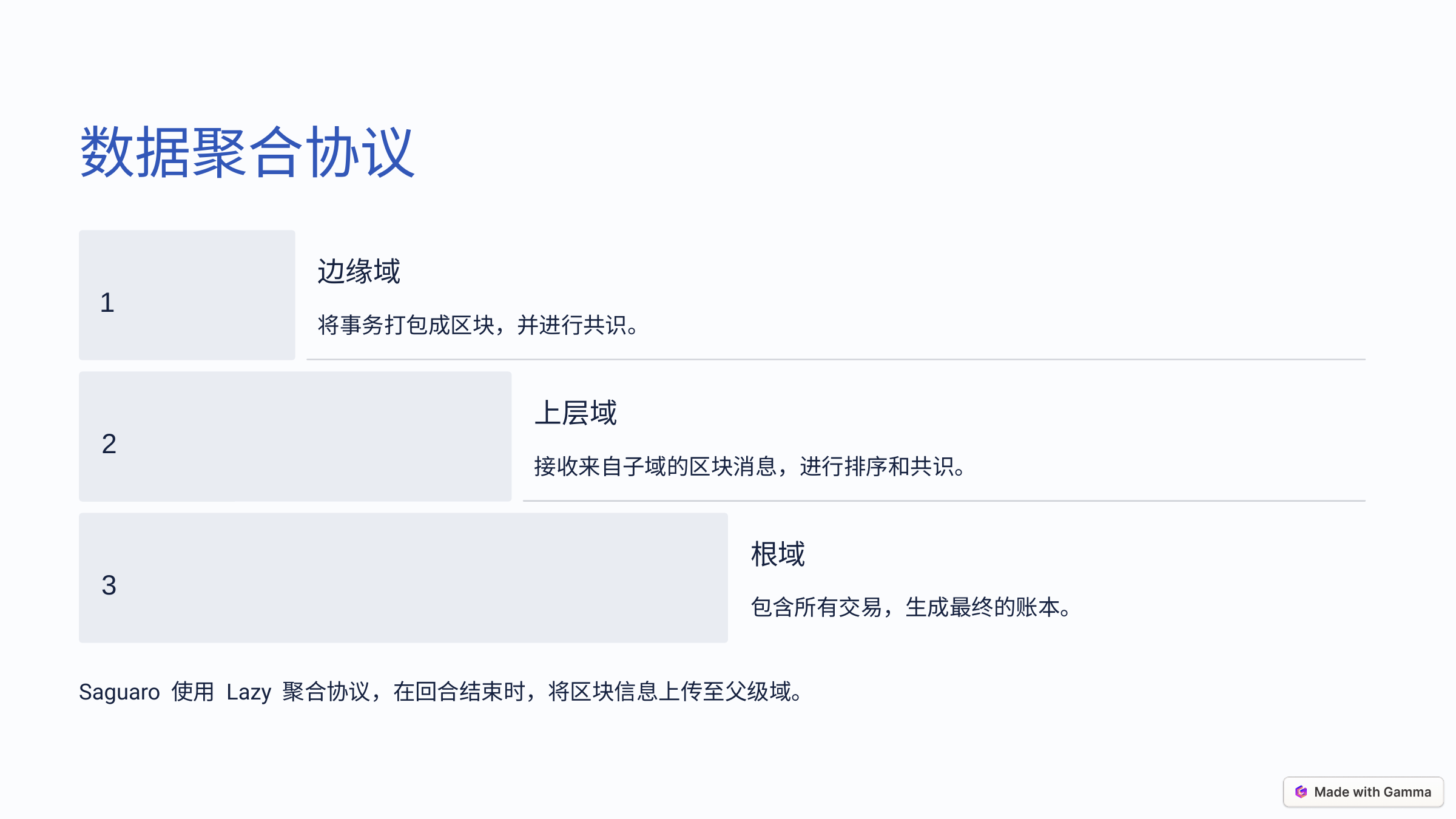

数据聚合协议

边缘域
1
将事务打包成区块，并进行共识。

上层域
2
接收来自子域的区块消息，进行排序和共识。

根域
3
包含所有交易，生成最终的账本。
Saguaro 使用 Lazy 聚合协议，在回合结束时，将区块信息上传至父级域。